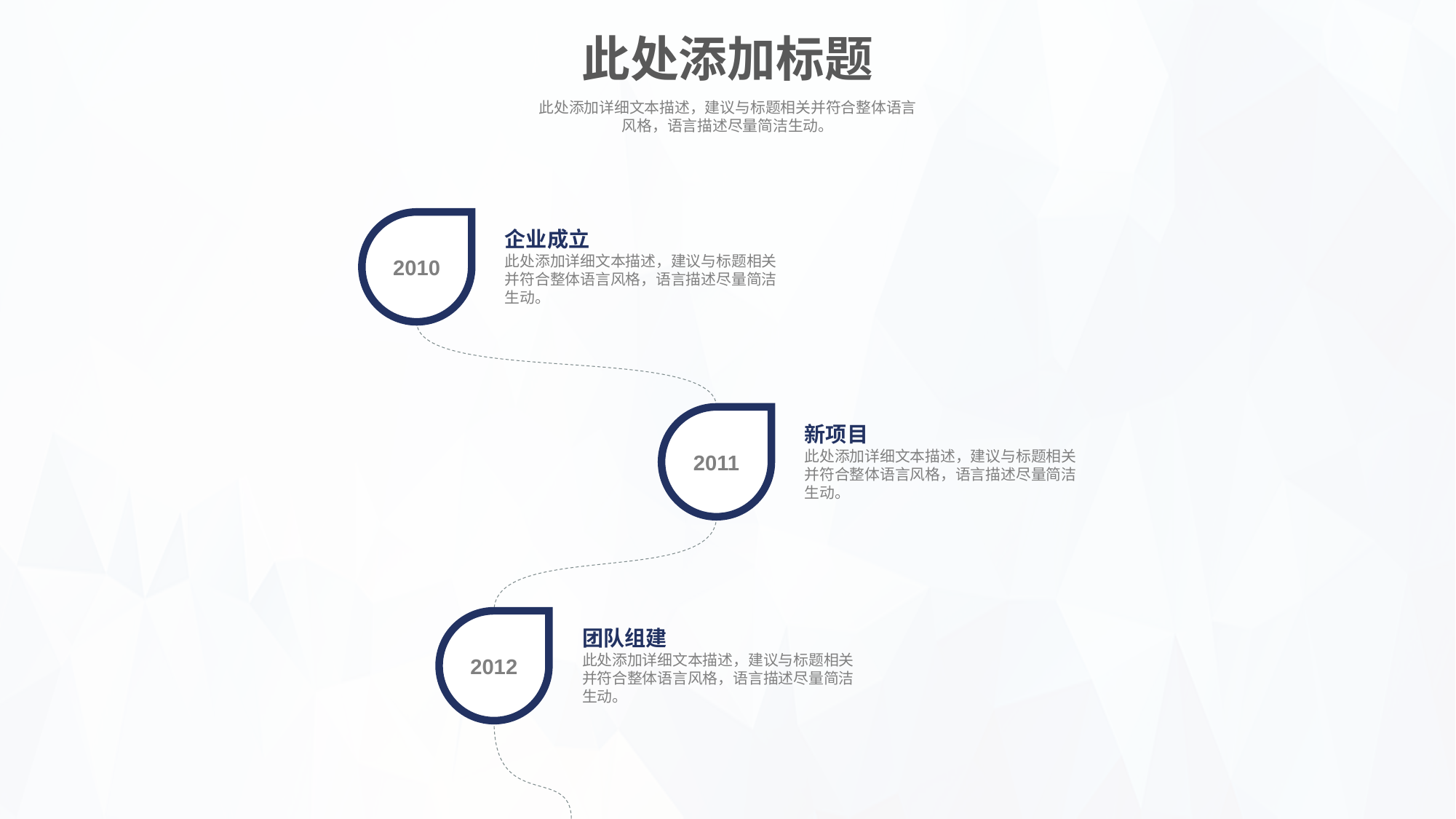

此处添加标题
此处添加详细文本描述，建议与标题相关并符合整体语言风格，语言描述尽量简洁生动。
2010
企业成立
此处添加详细文本描述，建议与标题相关并符合整体语言风格，语言描述尽量简洁生动。
2011
新项目
此处添加详细文本描述，建议与标题相关并符合整体语言风格，语言描述尽量简洁生动。
2012
团队组建
此处添加详细文本描述，建议与标题相关并符合整体语言风格，语言描述尽量简洁生动。